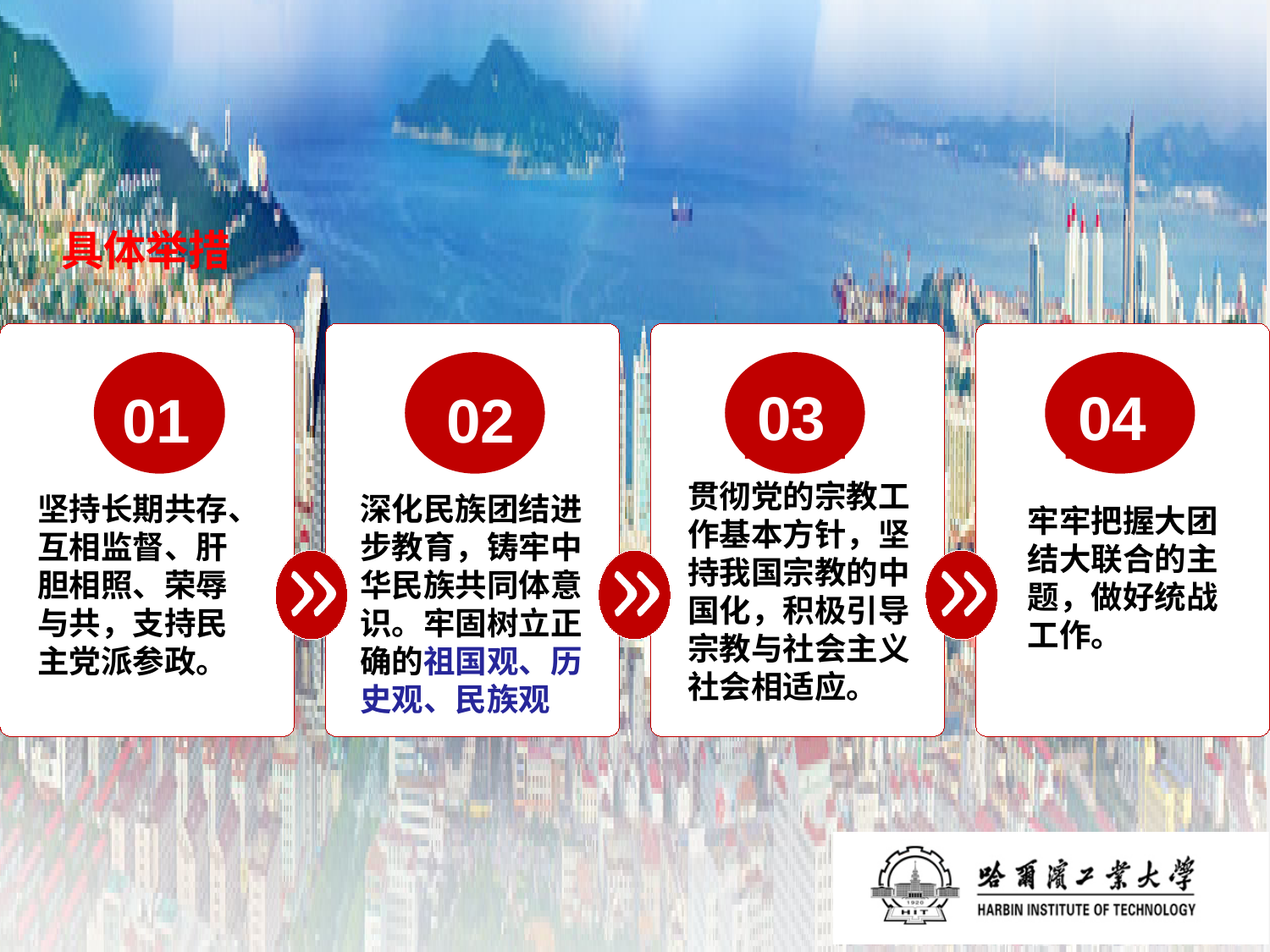

具体举措

01
坚持长期共存、互相监督、肝胆相照、荣辱与共，支持民主党派参政。

02
深化民族团结进步教育，铸牢中华民族共同体意识。牢固树立正确的祖国观、历史观、民族观

03
贯彻党的宗教工作基本方针，坚持我国宗教的中国化，积极引导宗教与社会主义社会相适应。

04
牢牢把握大团结大联合的主题，做好统战工作。